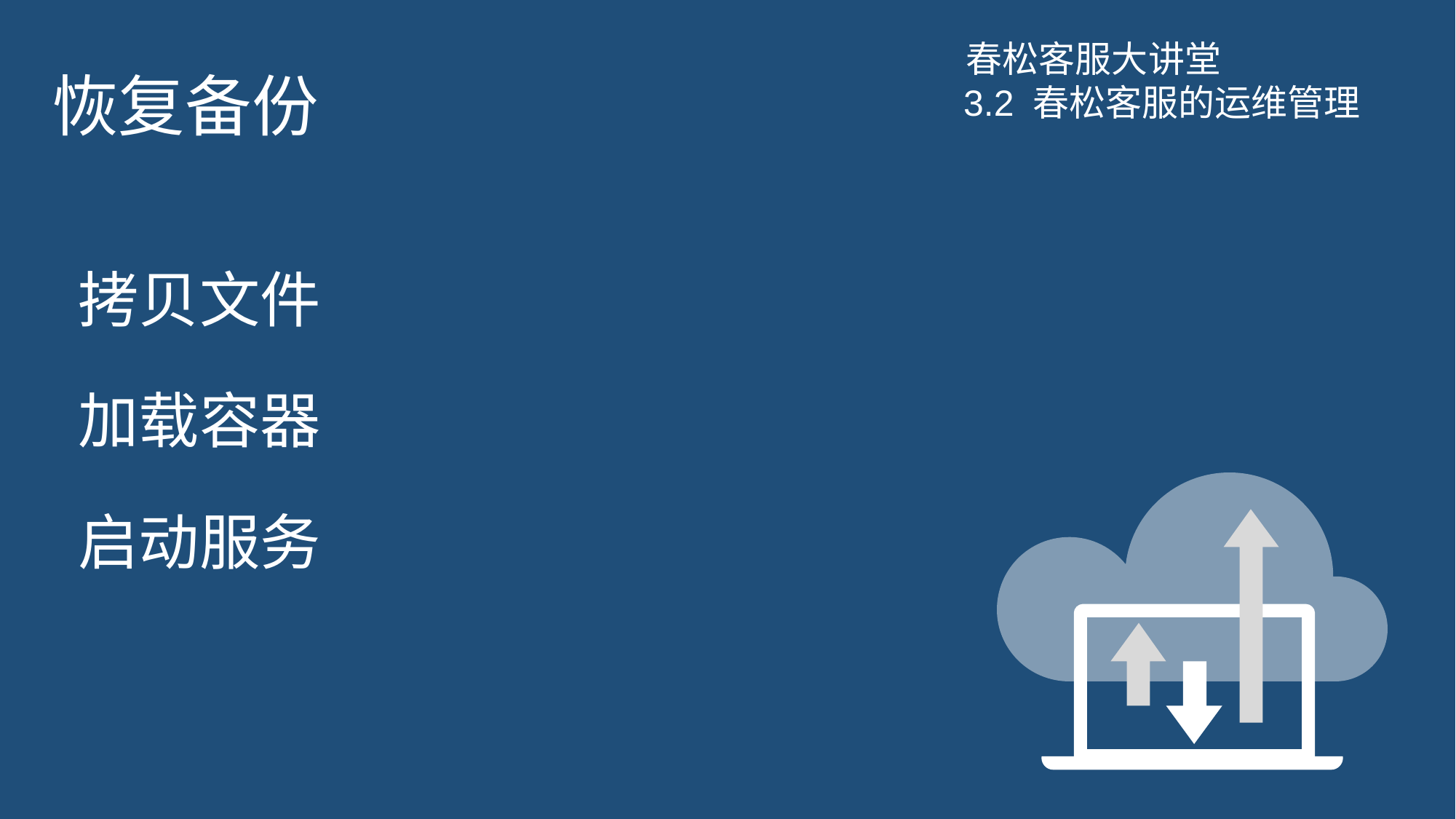

# 恢复备份
春松客服大讲堂
3.2 春松客服的运维管理
拷贝文件
加载容器
启动服务